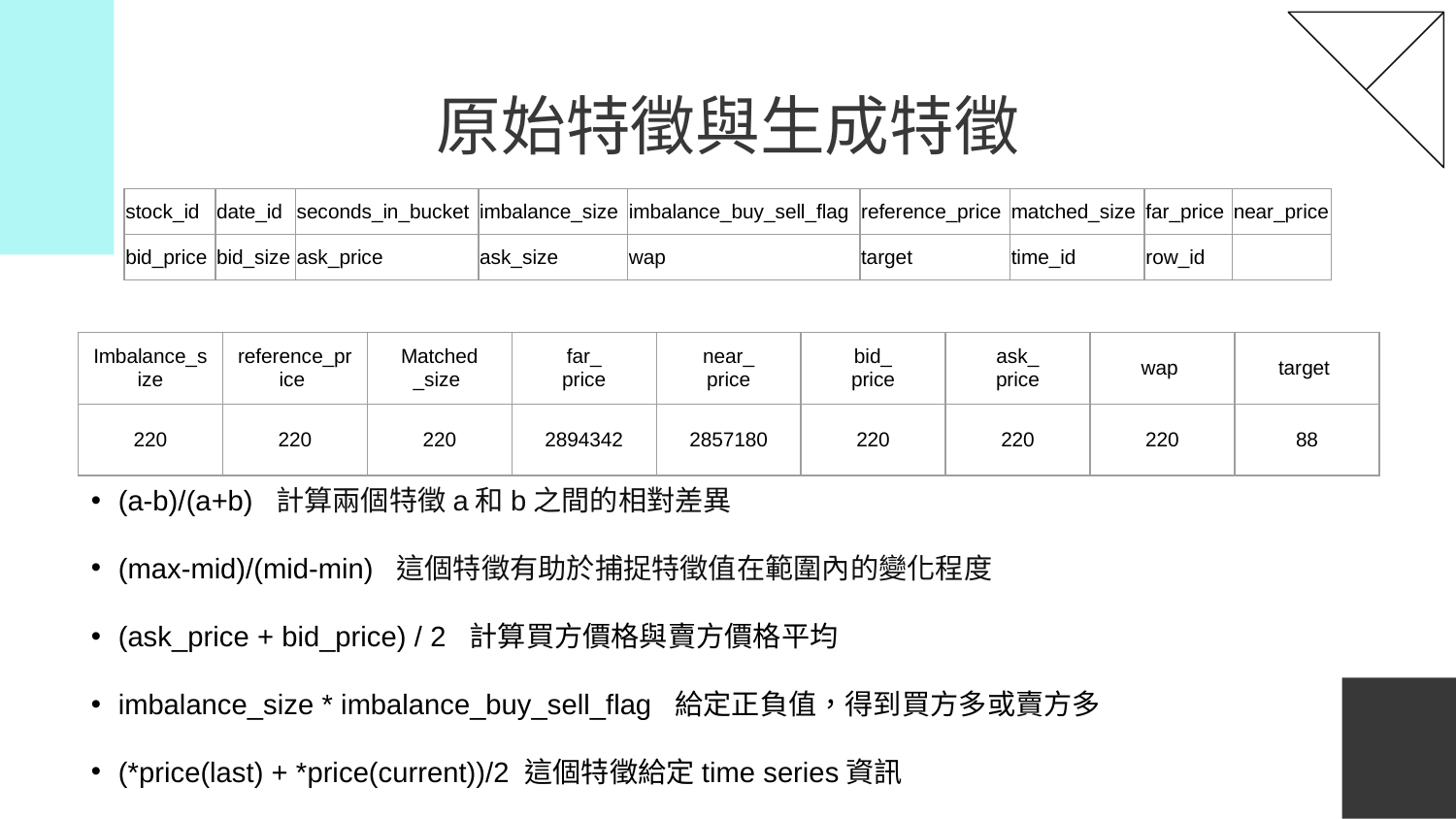

# 原始特徵與生成特徵
| stock\_id | date\_id | seconds\_in\_bucket | imbalance\_size | imbalance\_buy\_sell\_flag | reference\_price | matched\_size | far\_price | near\_price |
| --- | --- | --- | --- | --- | --- | --- | --- | --- |
| bid\_price | bid\_size | ask\_price | ask\_size | wap | target | time\_id | row\_id |  |
| Imbalance\_size | reference\_price | Matched \_size | far\_ price | near\_ price | bid\_ price | ask\_ price | wap | target |
| --- | --- | --- | --- | --- | --- | --- | --- | --- |
| 220 | 220 | 220 | 2894342 | 2857180 | 220 | 220 | 220 | 88 |
(a-b)/(a+b)  計算兩個特徵a和b之間的相對差異

(max-mid)/(mid-min)  這個特徵有助於捕捉特徵值在範圍內的變化程度

(ask_price + bid_price) / 2  計算買方價格與賣方價格平均

imbalance_size * imbalance_buy_sell_flag  給定正負值，得到買方多或賣方多

(*price(last) + *price(current))/2 這個特徵給定time series資訊